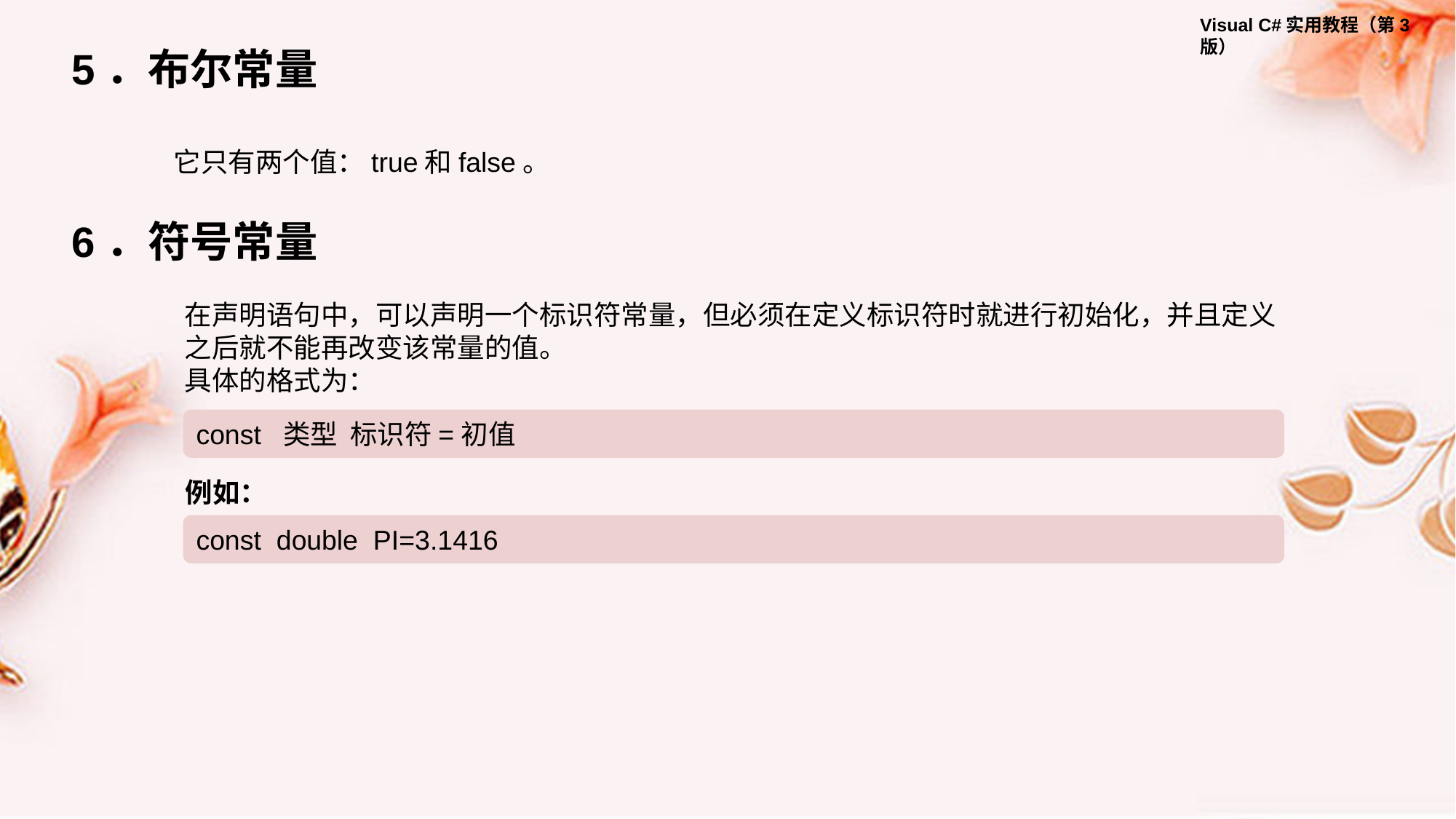

5．布尔常量
它只有两个值：true和false。
6．符号常量
在声明语句中，可以声明一个标识符常量，但必须在定义标识符时就进行初始化，并且定义之后就不能再改变该常量的值。
具体的格式为：
const  类型  标识符=初值
例如：
const  double  PI=3.1416